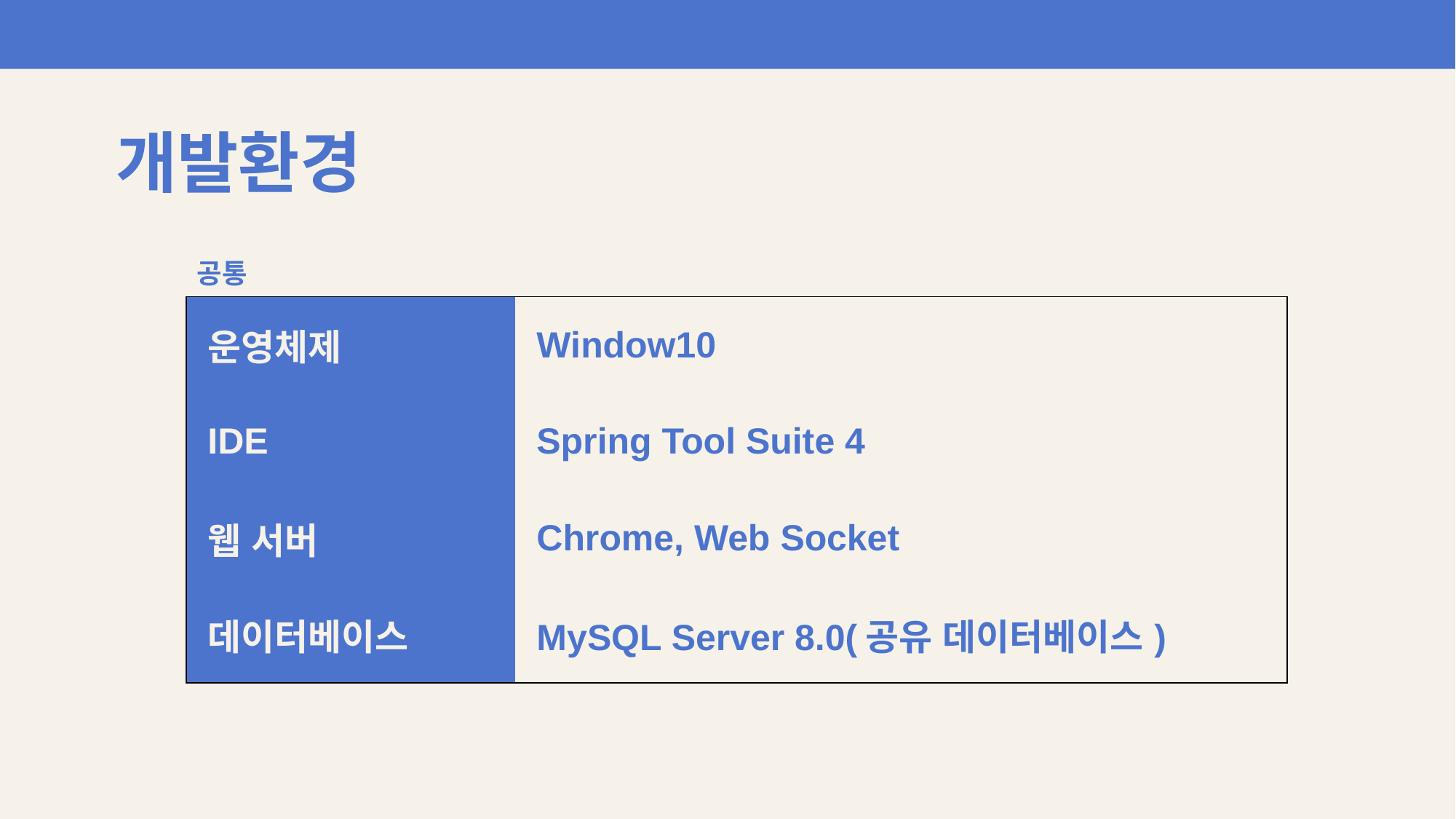

개발환경
공통
| 운영체제 | Window10 |
| --- | --- |
| IDE | Spring Tool Suite 4 |
| 웹 서버 | Chrome, Web Socket |
| 데이터베이스 | MySQL Server 8.0(공유 데이터베이스) |